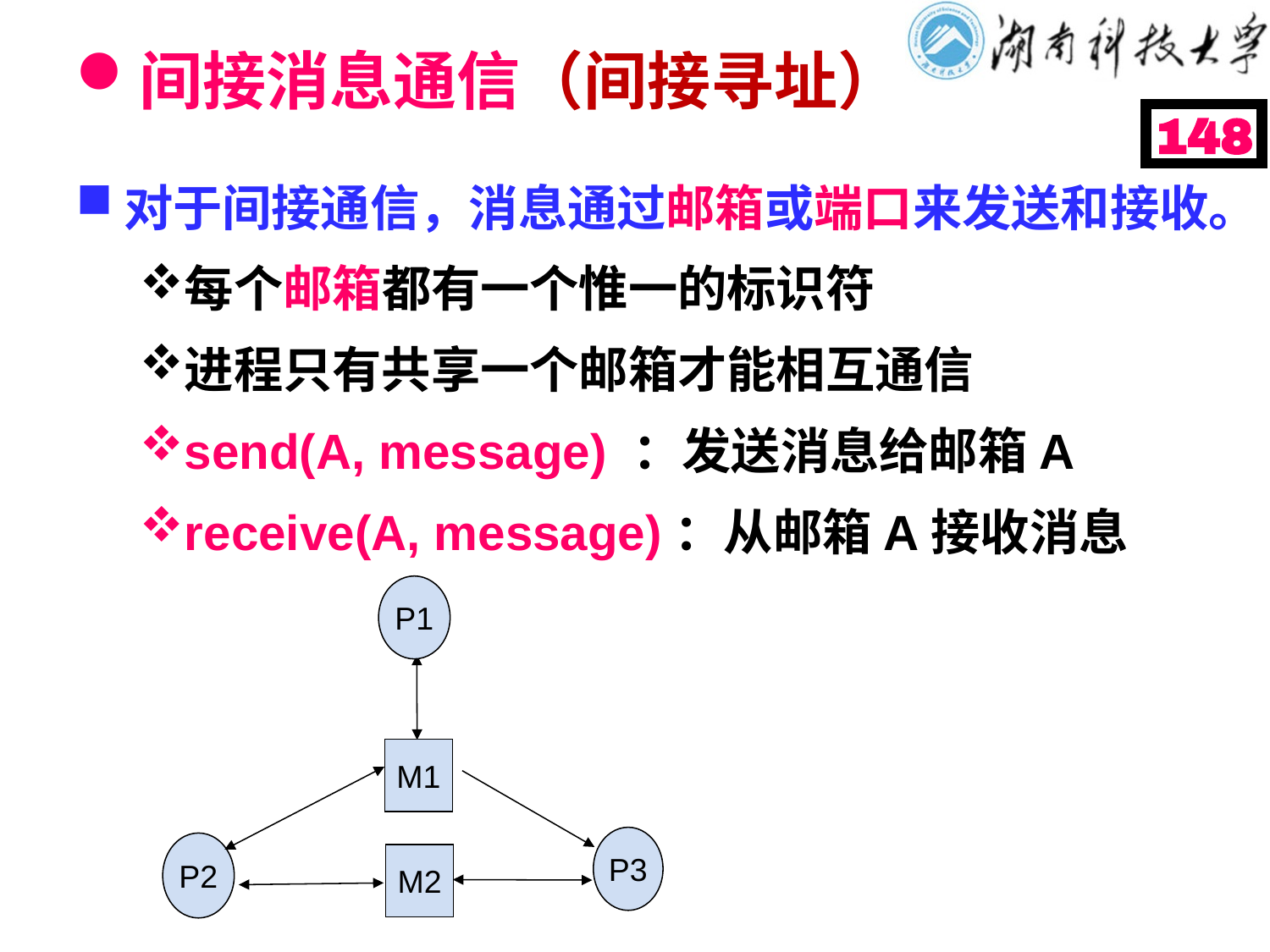

# 间接消息通信（间接寻址）
148
对于间接通信，消息通过邮箱或端口来发送和接收。
每个邮箱都有一个惟一的标识符
进程只有共享一个邮箱才能相互通信
send(A, message) ：发送消息给邮箱A
receive(A, message)：从邮箱A接收消息
P1

M1

P3
P2
M2